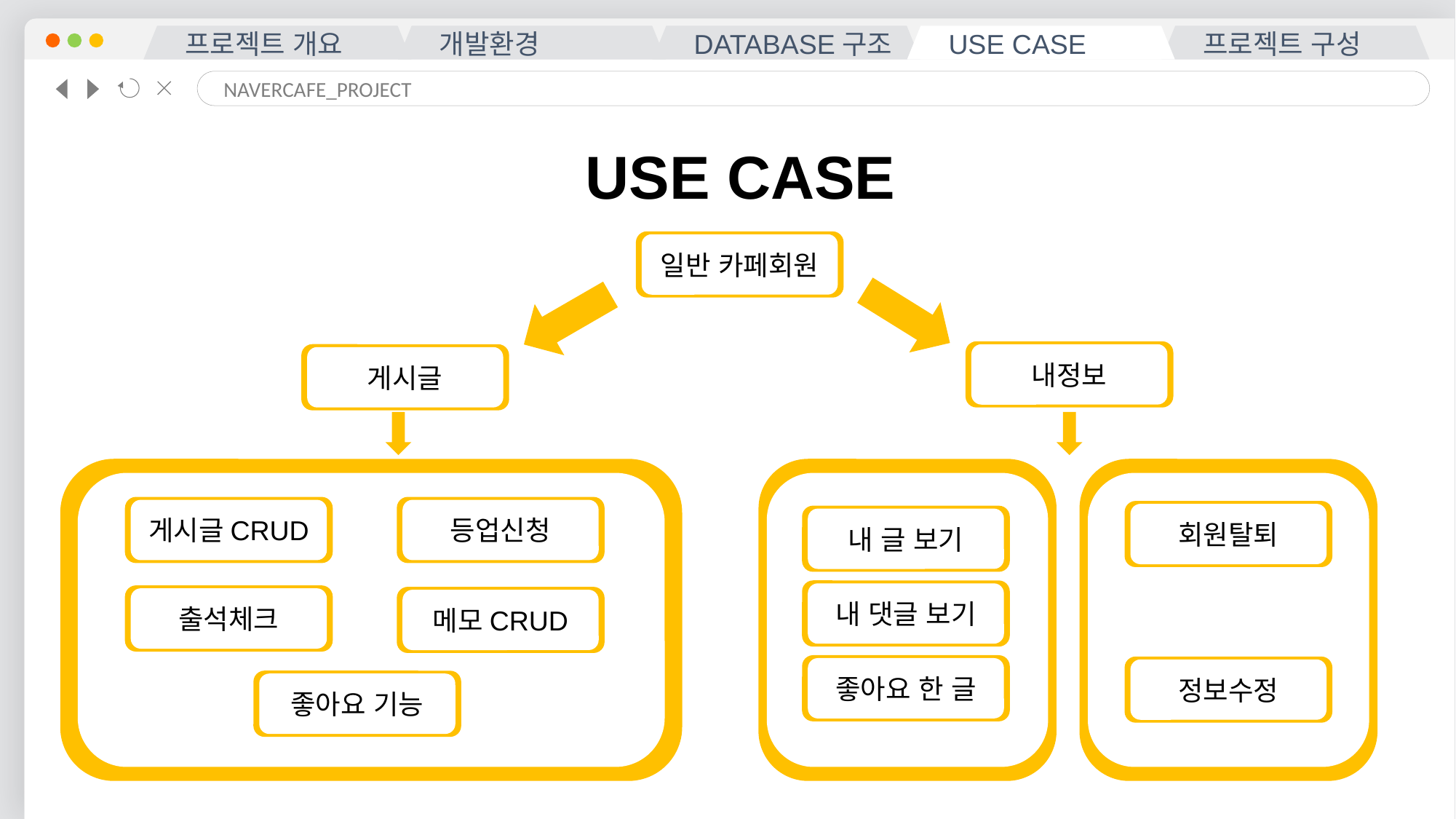

프로젝트 개요
개발환경
DATABASE구조
USE CASE
프로젝트 구성

NAVERCAFE_PROJECT

개발환경
USE CASE

일반 카페회원

내정보

게시글

게시글CRUD

등업신청

회원탈퇴

내 글 보기

내 댓글 보기

출석체크

메모CRUD

좋아요 한 글

정보수정

좋아요 기능